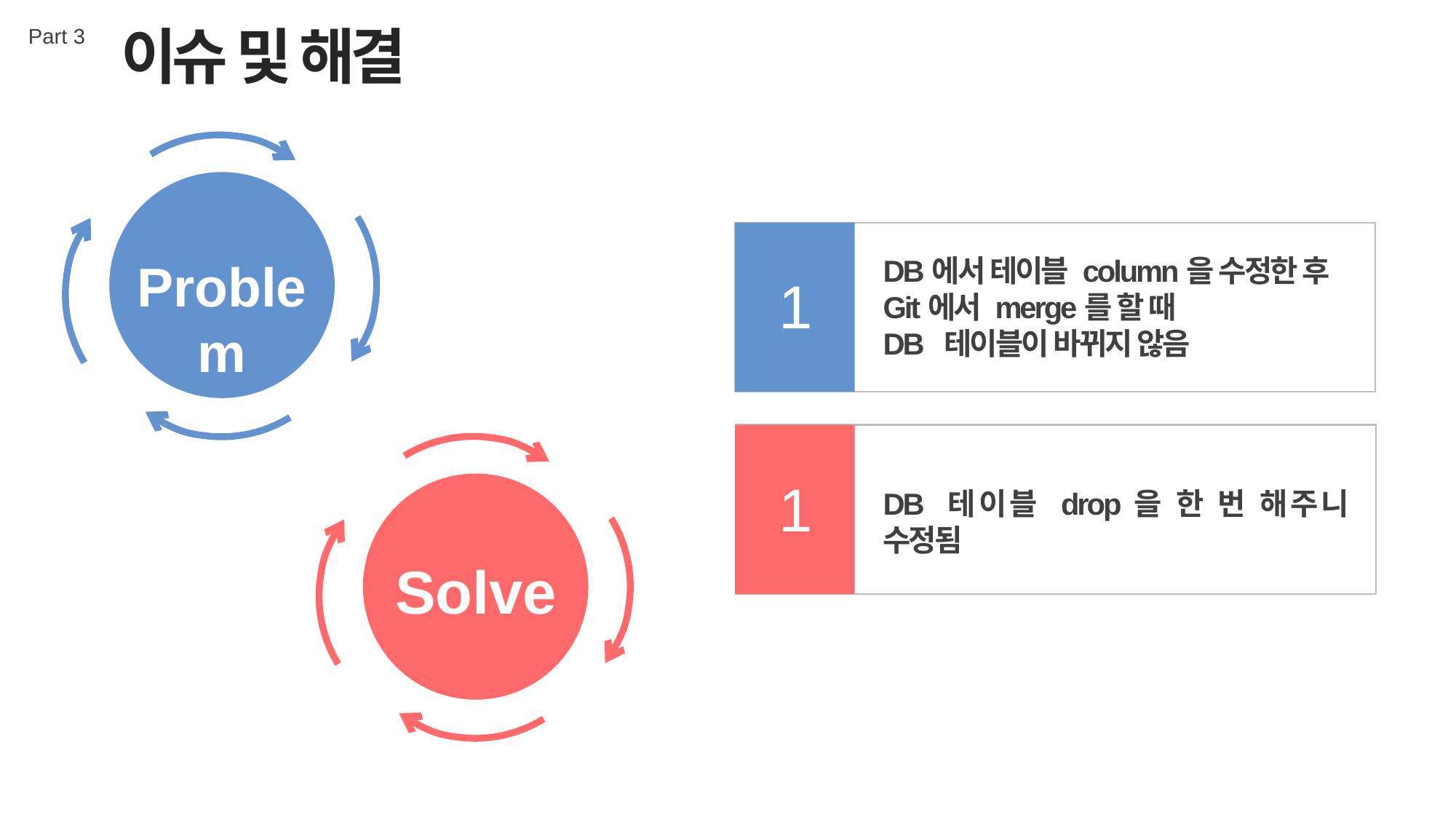

이슈 및 해결
Part 3

Problem

DB에서 테이블 column을 수정한 후
Git에서 merge를 할 때
DB  테이블이 바뀌지 않음
1

Solve
1
DB 테이블 drop을 한 번 해주니 수정됨